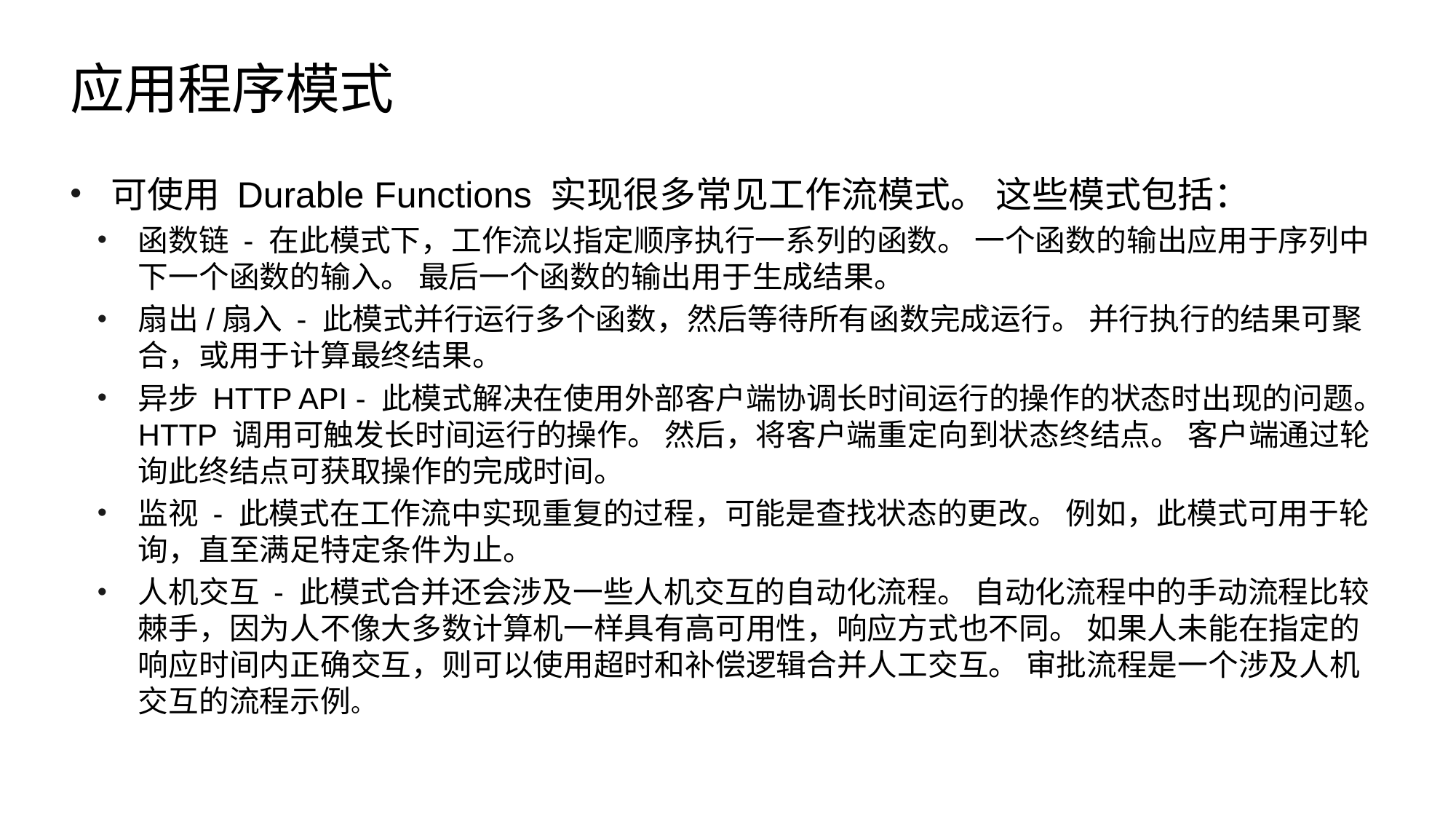

# 应用程序模式
可使用 Durable Functions 实现很多常见工作流模式。 这些模式包括：
函数链 - 在此模式下，工作流以指定顺序执行一系列的函数。 一个函数的输出应用于序列中下一个函数的输入。 最后一个函数的输出用于生成结果。
扇出/扇入 - 此模式并行运行多个函数，然后等待所有函数完成运行。 并行执行的结果可聚合，或用于计算最终结果。
异步 HTTP API - 此模式解决在使用外部客户端协调长时间运行的操作的状态时出现的问题。 HTTP 调用可触发长时间运行的操作。 然后，将客户端重定向到状态终结点。 客户端通过轮询此终结点可获取操作的完成时间。
监视 - 此模式在工作流中实现重复的过程，可能是查找状态的更改。 例如，此模式可用于轮询，直至满足特定条件为止。
人机交互 - 此模式合并还会涉及一些人机交互的自动化流程。 自动化流程中的手动流程比较棘手，因为人不像大多数计算机一样具有高可用性，响应方式也不同。 如果人未能在指定的响应时间内正确交互，则可以使用超时和补偿逻辑合并人工交互。 审批流程是一个涉及人机交互的流程示例。